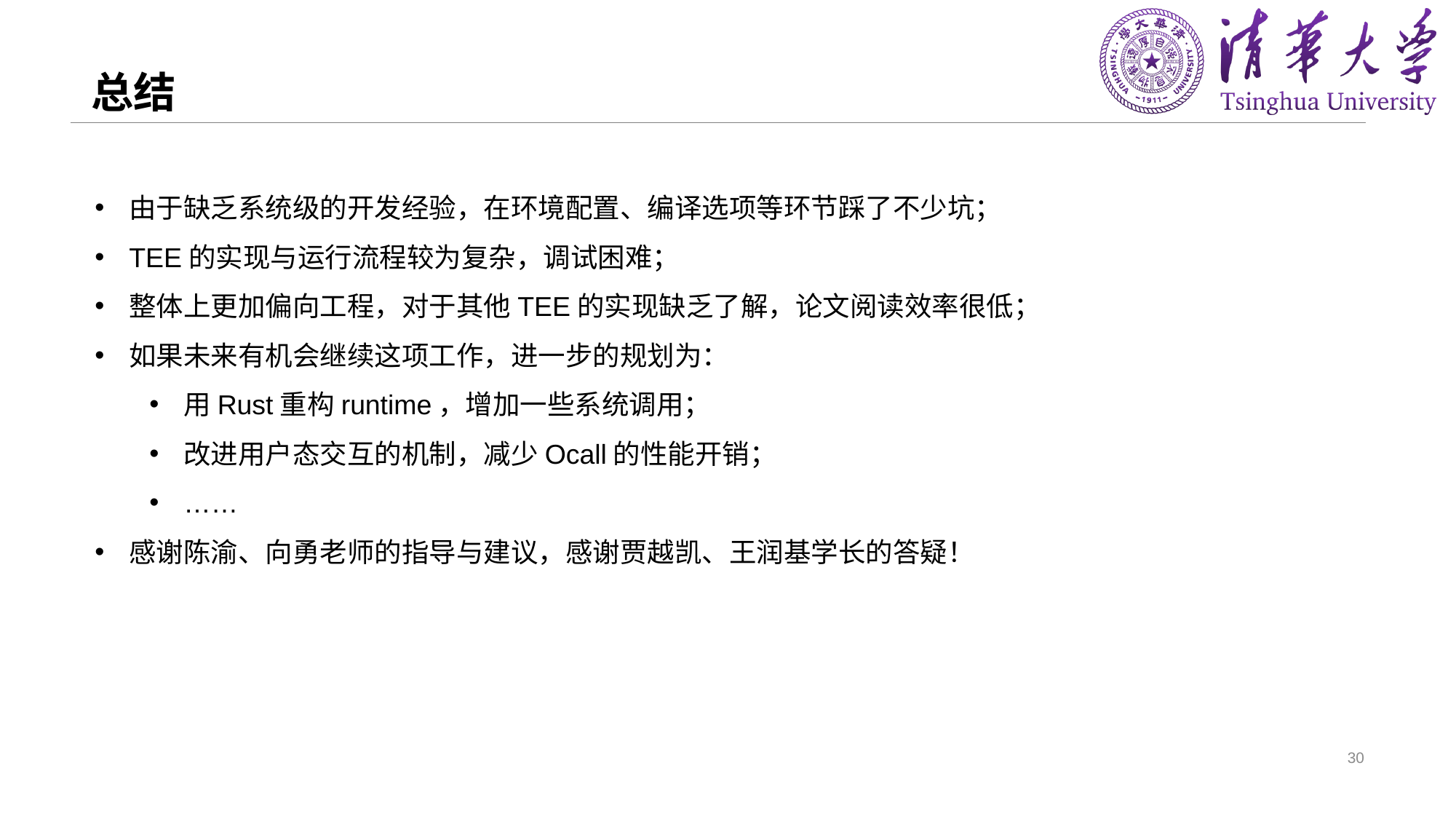

# 总结
由于缺乏系统级的开发经验，在环境配置、编译选项等环节踩了不少坑；
TEE的实现与运行流程较为复杂，调试困难；
整体上更加偏向工程，对于其他TEE的实现缺乏了解，论文阅读效率很低；
如果未来有机会继续这项工作，进一步的规划为：
用Rust重构runtime，增加一些系统调用；
改进用户态交互的机制，减少Ocall的性能开销；
……
感谢陈渝、向勇老师的指导与建议，感谢贾越凯、王润基学长的答疑！
30